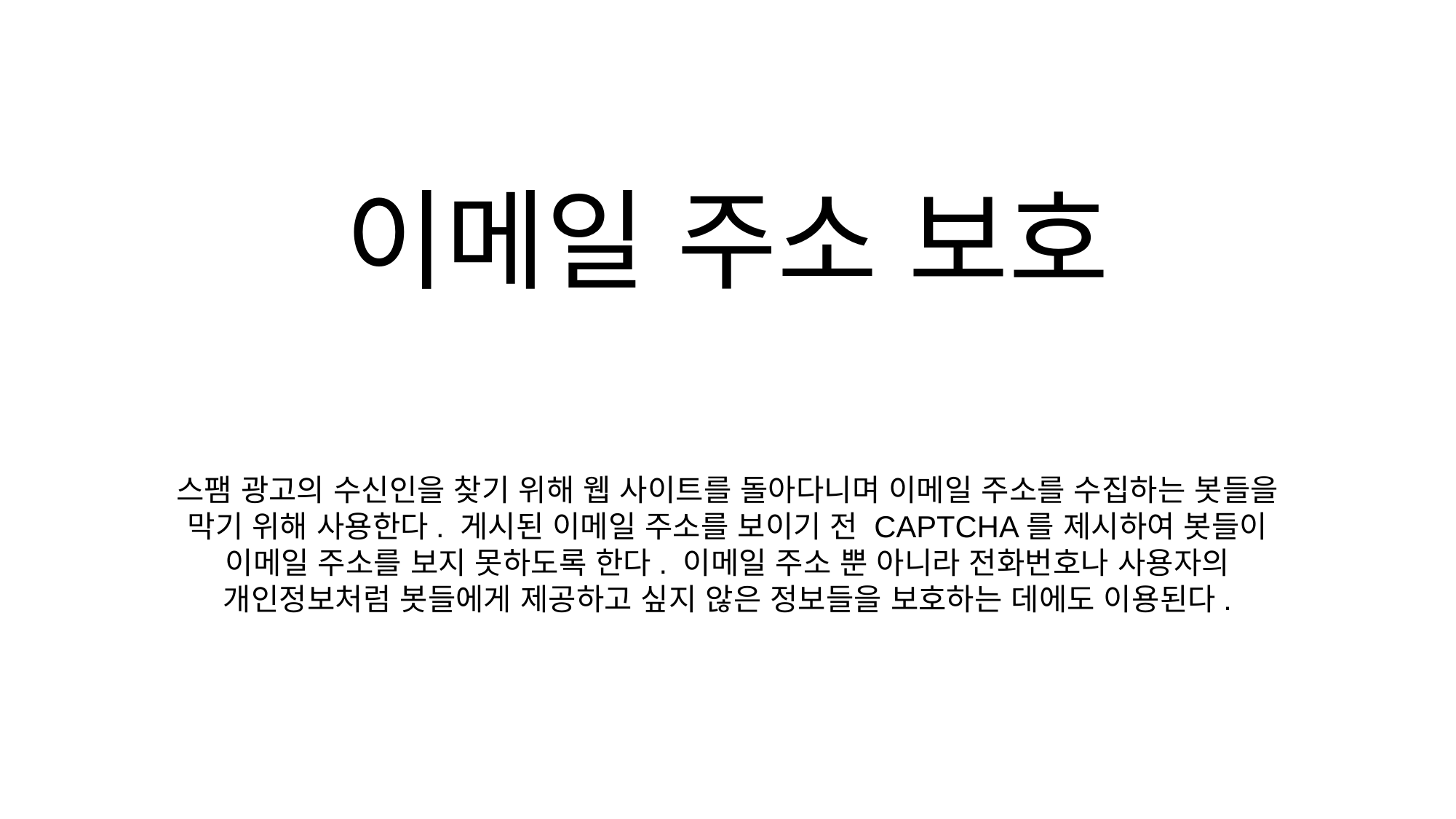

이메일 주소 보호
스팸 광고의 수신인을 찾기 위해 웹 사이트를 돌아다니며 이메일 주소를 수집하는 봇들을 막기 위해 사용한다. 게시된 이메일 주소를 보이기 전 CAPTCHA를 제시하여 봇들이 이메일 주소를 보지 못하도록 한다. 이메일 주소 뿐 아니라 전화번호나 사용자의 개인정보처럼 봇들에게 제공하고 싶지 않은 정보들을 보호하는 데에도 이용된다.